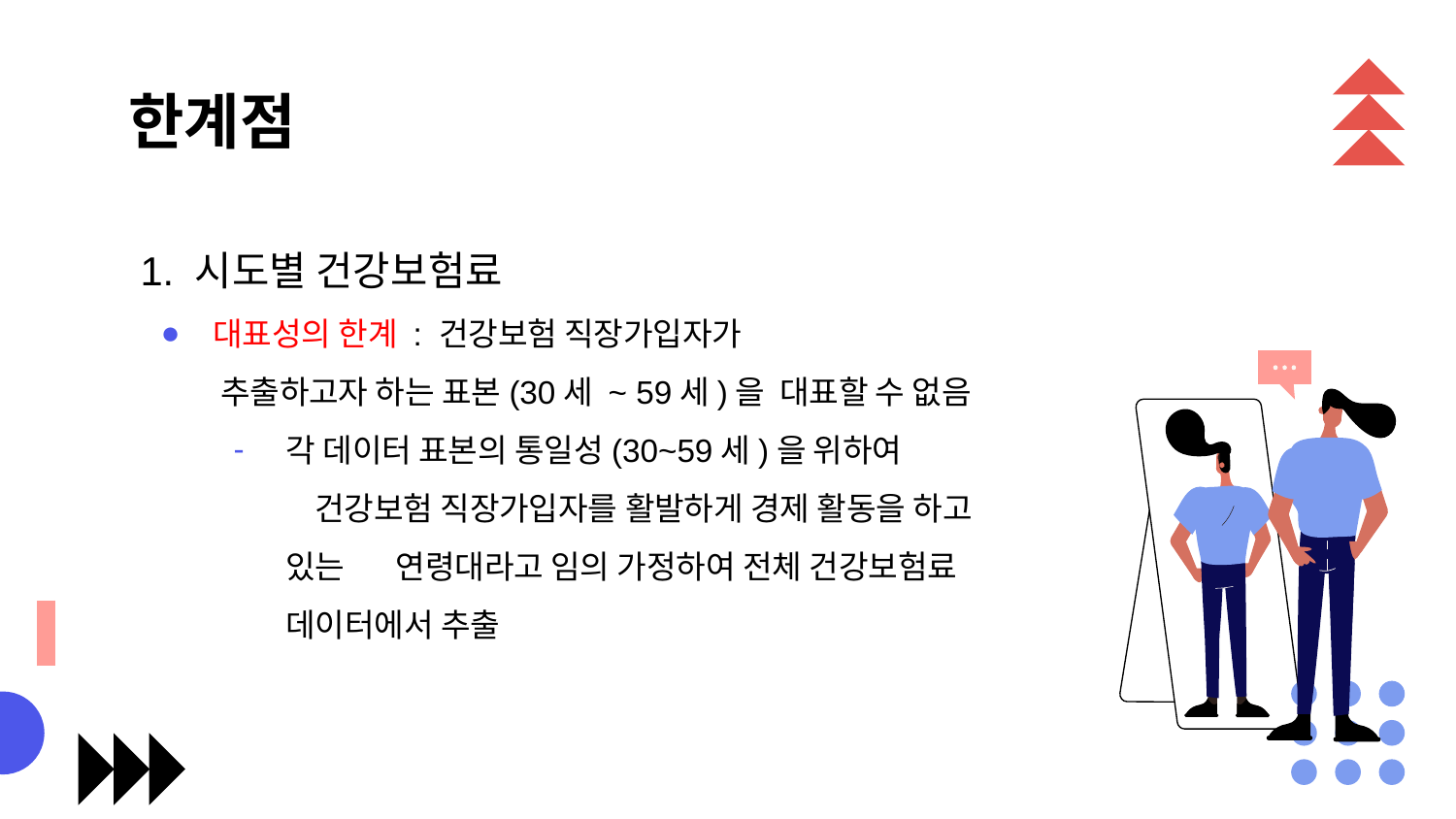

# 한계점
1. 시도별 건강보험료
대표성의 한계 : 건강보험 직장가입자가                                         추출하고자 하는 표본(30세 ~ 59세)을  대표할 수 없음
각 데이터 표본의 통일성(30~59세)을 위하여                      건강보험 직장가입자를 활발하게 경제 활동을 하고 있는       연령대라고 임의 가정하여 전체 건강보험료 데이터에서 추출